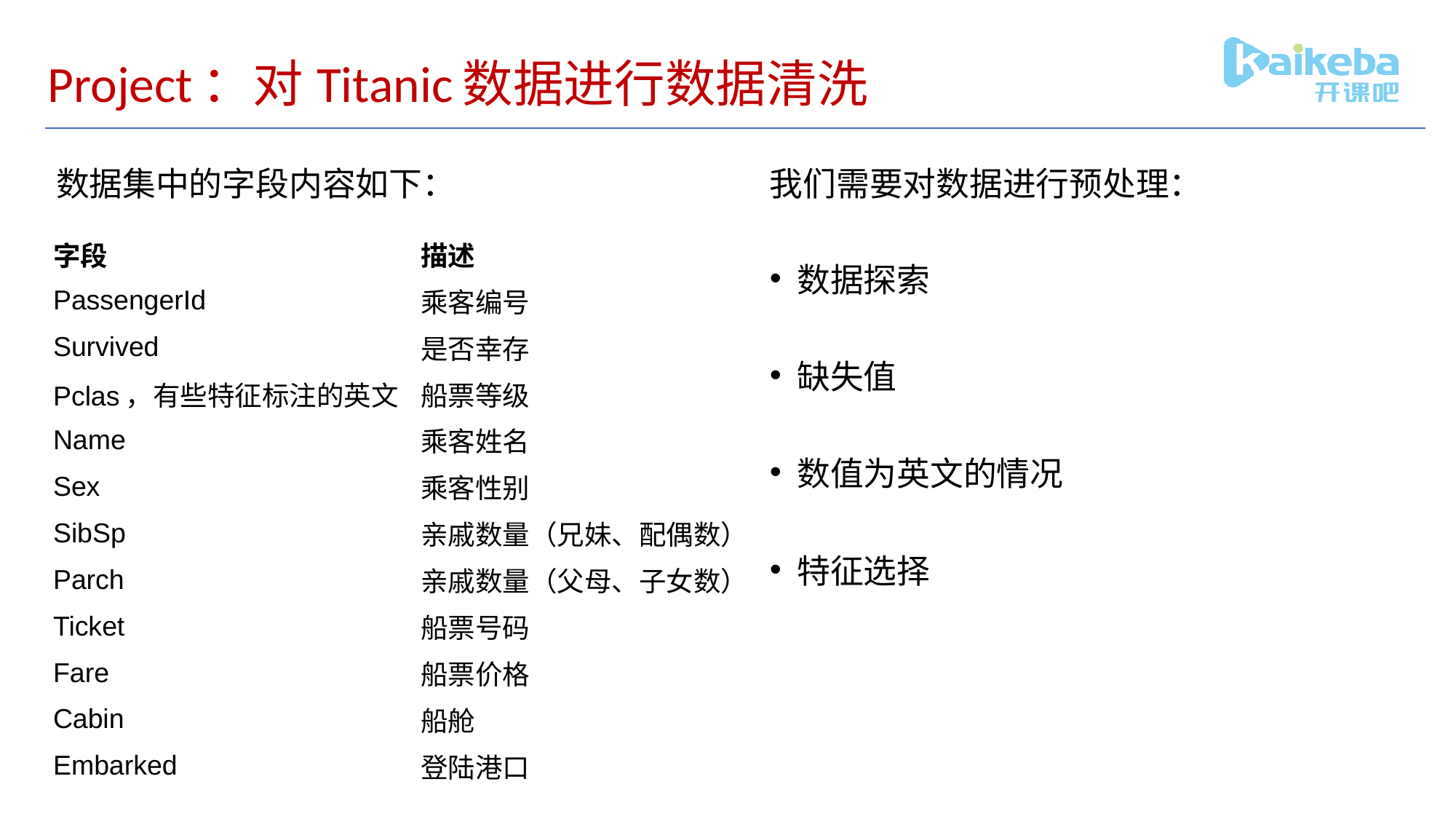

# Project：对Titanic数据进行数据清洗
数据集中的字段内容如下：

我们需要对数据进行预处理：
数据探索
缺失值
数值为英文的情况
特征选择
| 字段 | 描述 |
| --- | --- |
| PassengerId | 乘客编号 |
| Survived | 是否幸存 |
| Pclas，有些特征标注的英文 | 船票等级 |
| Name | 乘客姓名 |
| Sex | 乘客性别 |
| SibSp | 亲戚数量（兄妹、配偶数） |
| Parch | 亲戚数量（父母、子女数） |
| Ticket | 船票号码 |
| Fare | 船票价格 |
| Cabin | 船舱 |
| Embarked | 登陆港口 |